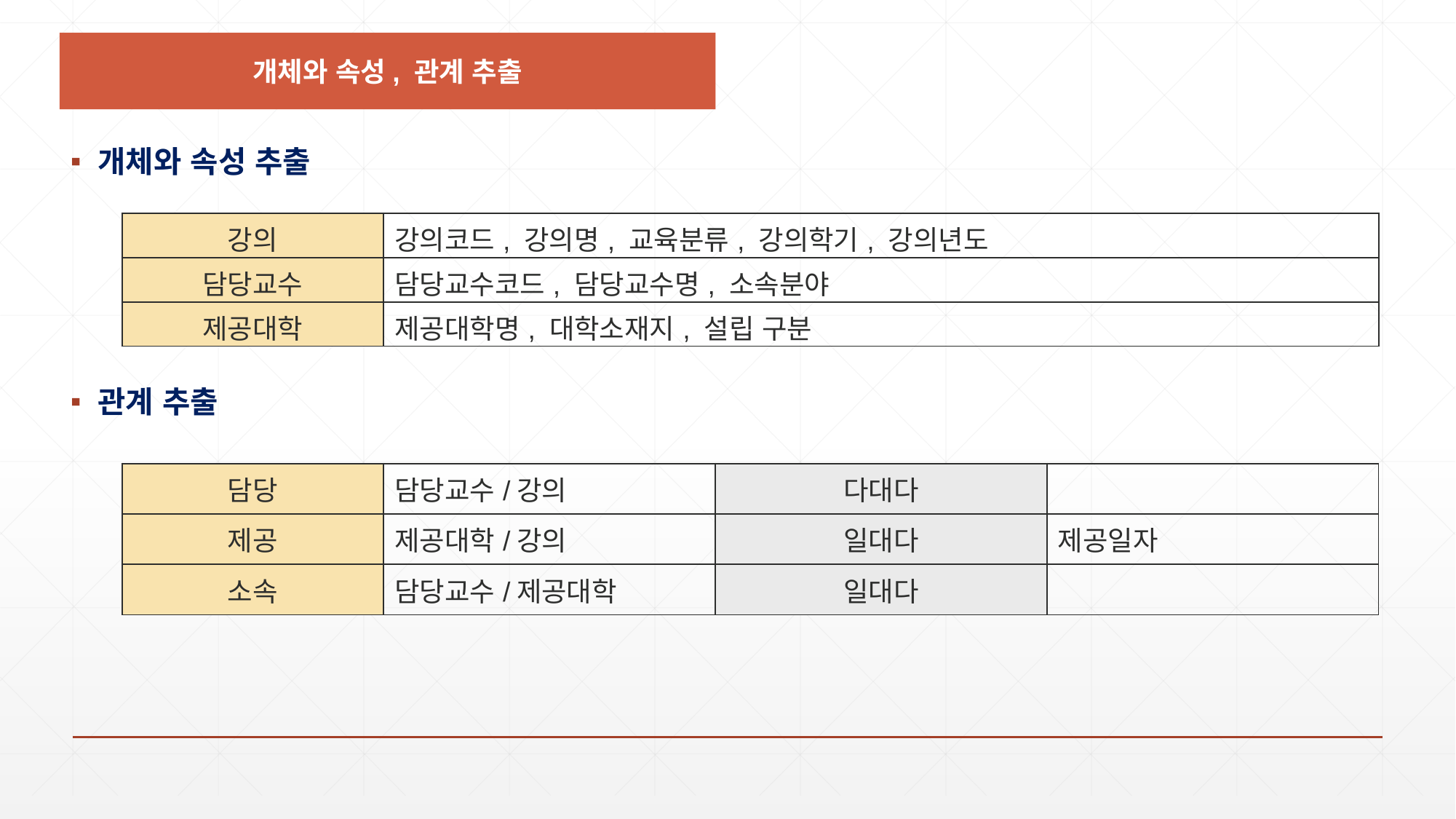

개체와 속성, 관계 추출
개체와 속성 추출

관계 추출
| 강의 | 강의코드, 강의명, 교육분류, 강의학기, 강의년도 |
| --- | --- |
| 담당교수 | 담당교수코드, 담당교수명, 소속분야 |
| 제공대학 | 제공대학명, 대학소재지, 설립 구분 |
| 담당 | 담당교수/강의 | 다대다 |  |
| --- | --- | --- | --- |
| 제공 | 제공대학/강의 | 일대다 | 제공일자 |
| 소속 | 담당교수/제공대학 | 일대다 |  |